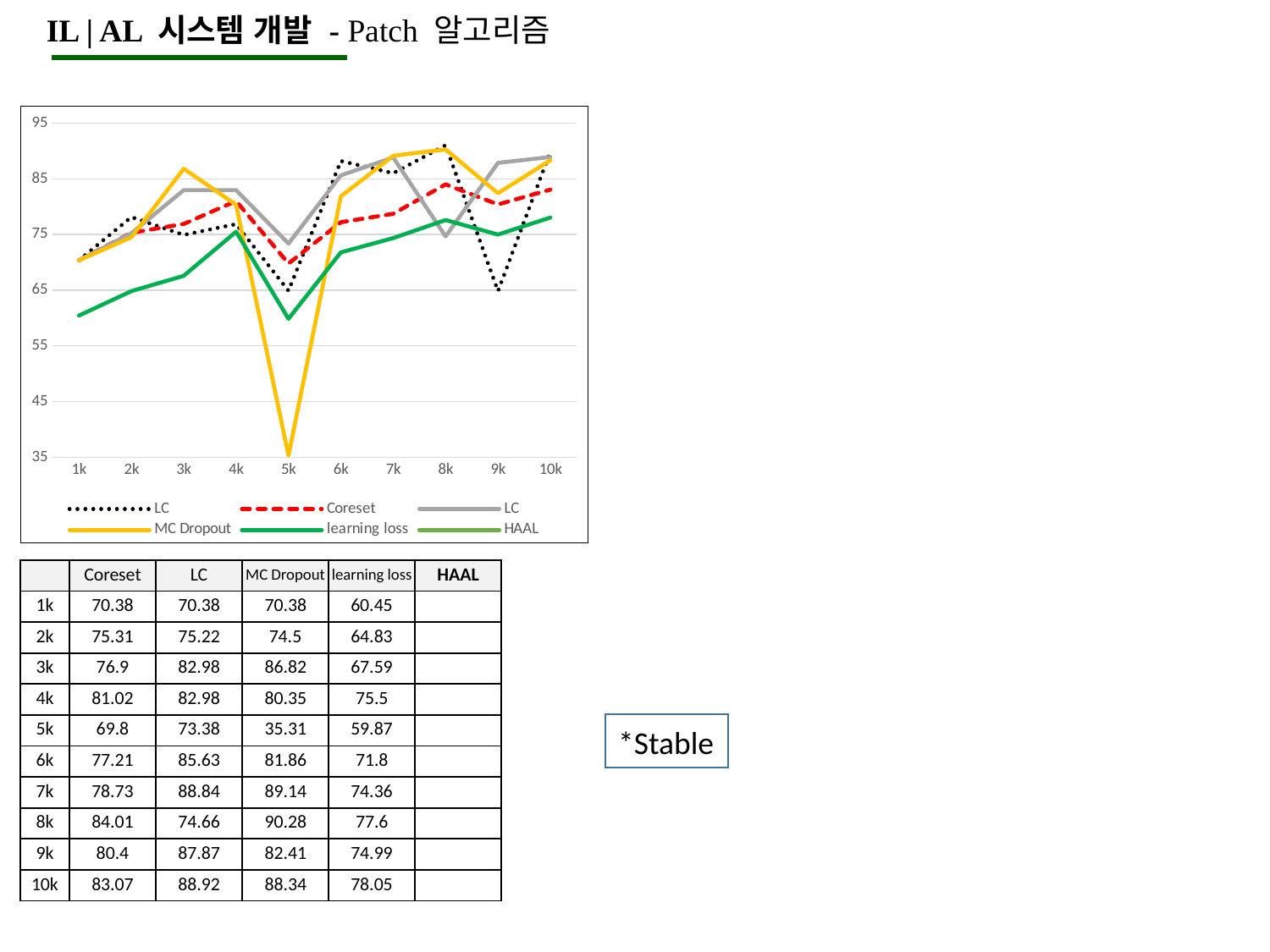

IL | AL 시스템 개발 - Patch 알고리즘

### Chart

| Category | LC | Coreset | LC | MC Dropout | learning loss | HAAL |
|---|---|---|---|---|---|---|
| 1k | 70.38 | 70.38 | 70.38 | 70.38 | 60.45 | None |
| 2k | 78.14 | 75.31 | 75.22 | 74.5 | 64.83 | None |
| 3k | 74.94 | 76.9 | 82.98 | 86.82 | 67.59 | None |
| 4k | 76.87 | 81.02 | 82.98 | 80.35 | 75.5 | None |
| 5k | 64.91 | 69.8 | 73.38 | 35.31 | 59.87 | None |
| 6k | 88.21 | 77.21 | 85.63 | 81.86 | 71.8 | None |
| 7k | 86.01 | 78.73 | 88.84 | 89.14 | 74.36 | None |
| 8k | 91.03 | 84.01 | 74.66 | 90.28 | 77.6 | None |
| 9k | 64.83 | 80.4 | 87.87 | 82.41 | 74.99 | None |
| 10k | 89.89 | 83.07 | 88.92 | 88.34 | 78.05 | None |
|  | Coreset | LC | MC Dropout | learning loss | HAAL |
| --- | --- | --- | --- | --- | --- |
| 1k | 70.38 | 70.38 | 70.38 | 60.45 |  |
| 2k | 75.31 | 75.22 | 74.5 | 64.83 |  |
| 3k | 76.9 | 82.98 | 86.82 | 67.59 |  |
| 4k | 81.02 | 82.98 | 80.35 | 75.5 |  |
| 5k | 69.8 | 73.38 | 35.31 | 59.87 |  |
| 6k | 77.21 | 85.63 | 81.86 | 71.8 |  |
| 7k | 78.73 | 88.84 | 89.14 | 74.36 |  |
| 8k | 84.01 | 74.66 | 90.28 | 77.6 |  |
| 9k | 80.4 | 87.87 | 82.41 | 74.99 |  |
| 10k | 83.07 | 88.92 | 88.34 | 78.05 |  |

*Stable